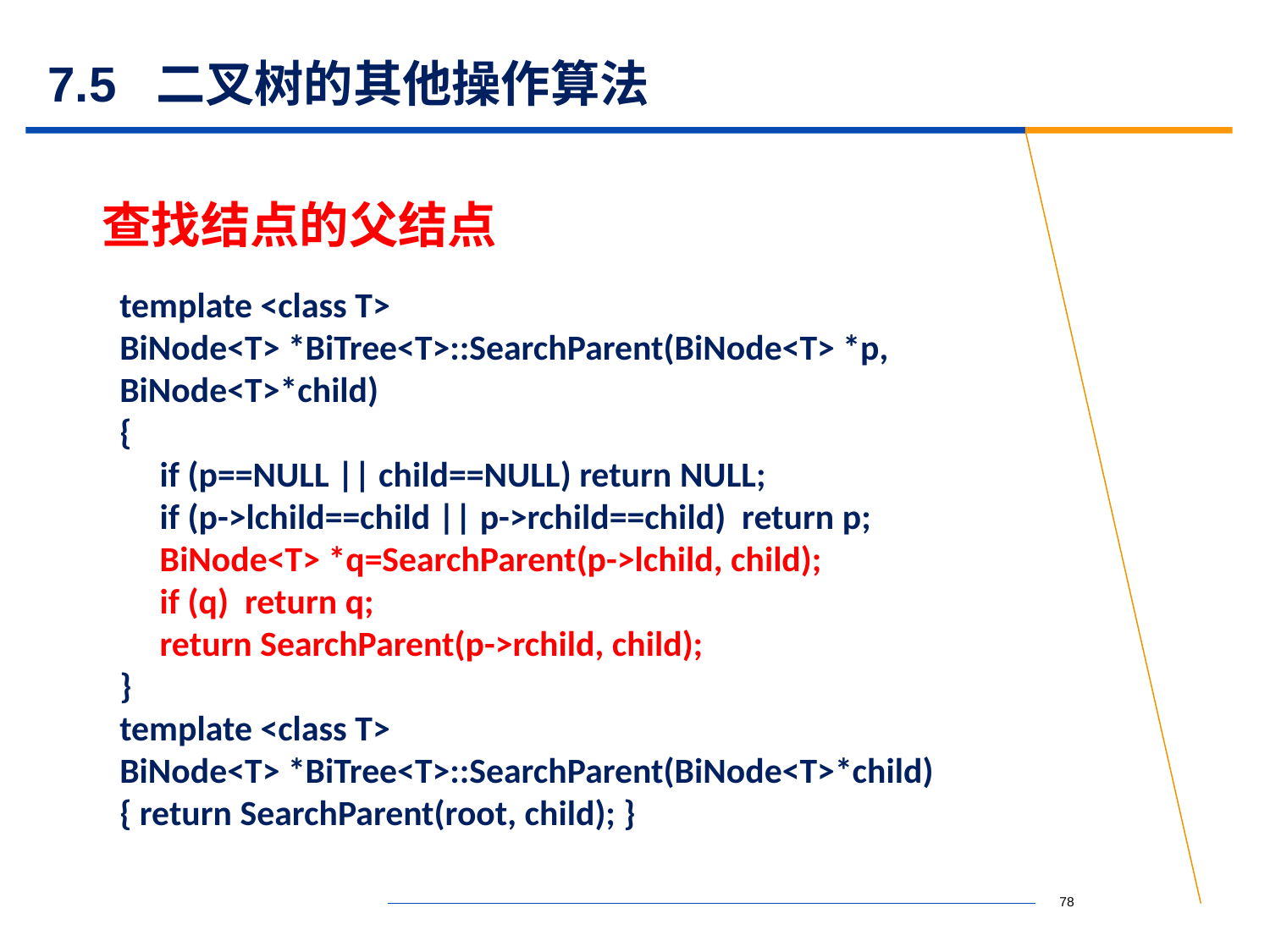

# 7.5  二叉树的其他操作算法
查找结点的父结点
template <class T>
BiNode<T> *BiTree<T>::SearchParent(BiNode<T> *p, BiNode<T>*child)
{
     if (p==NULL || child==NULL) return NULL;
     if (p->lchild==child || p->rchild==child)  return p;
     BiNode<T> *q=SearchParent(p->lchild, child);
     if (q)  return q;
     return SearchParent(p->rchild, child);
}
template <class T>
BiNode<T> *BiTree<T>::SearchParent(BiNode<T>*child)
{ return SearchParent(root, child); }